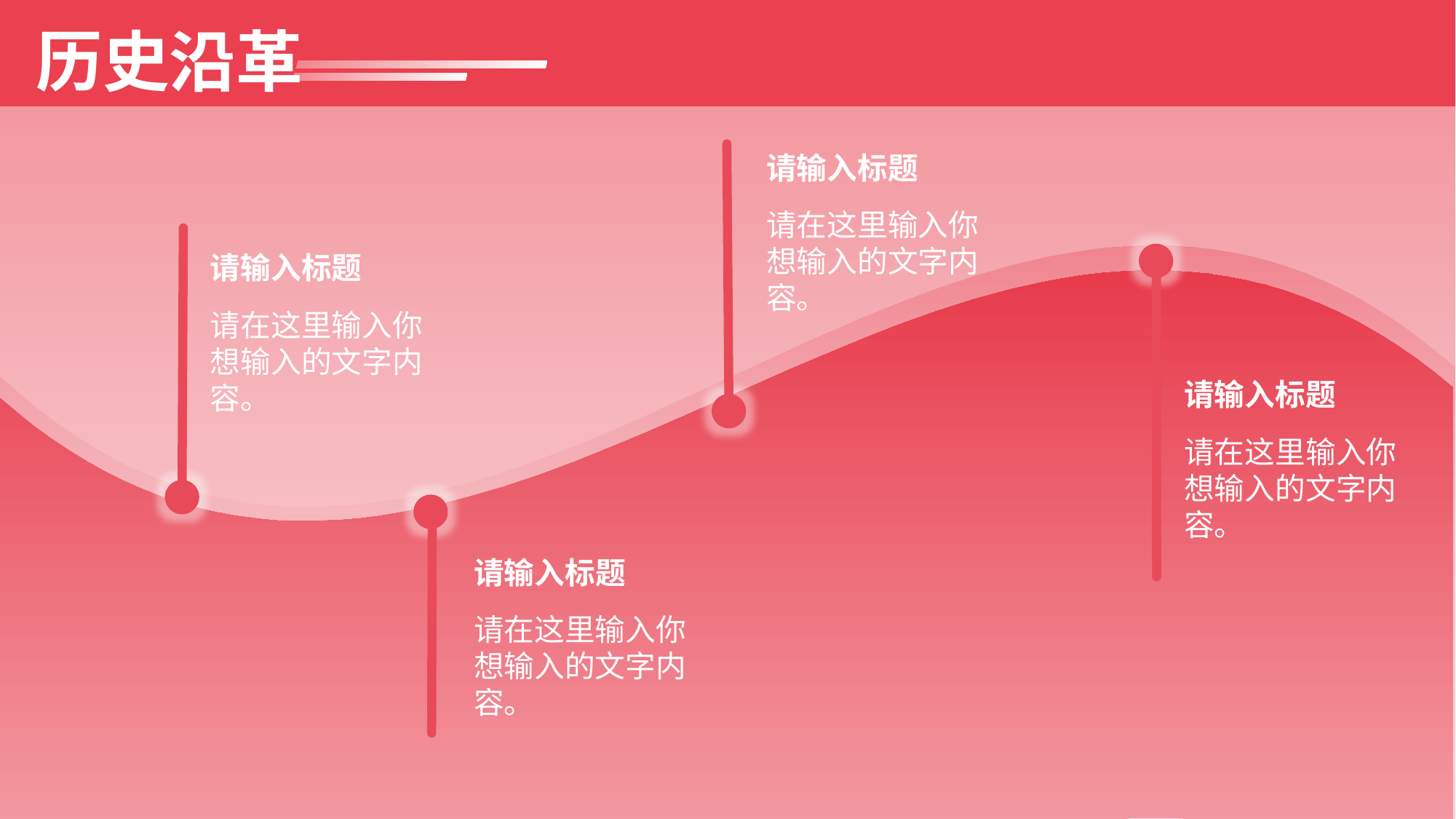

历史沿革

请输入标题
请在这里输入你想输入的文字内容。
请输入标题
请在这里输入你想输入的文字内容。

请输入标题
请在这里输入你想输入的文字内容。

请输入标题
请在这里输入你想输入的文字内容。